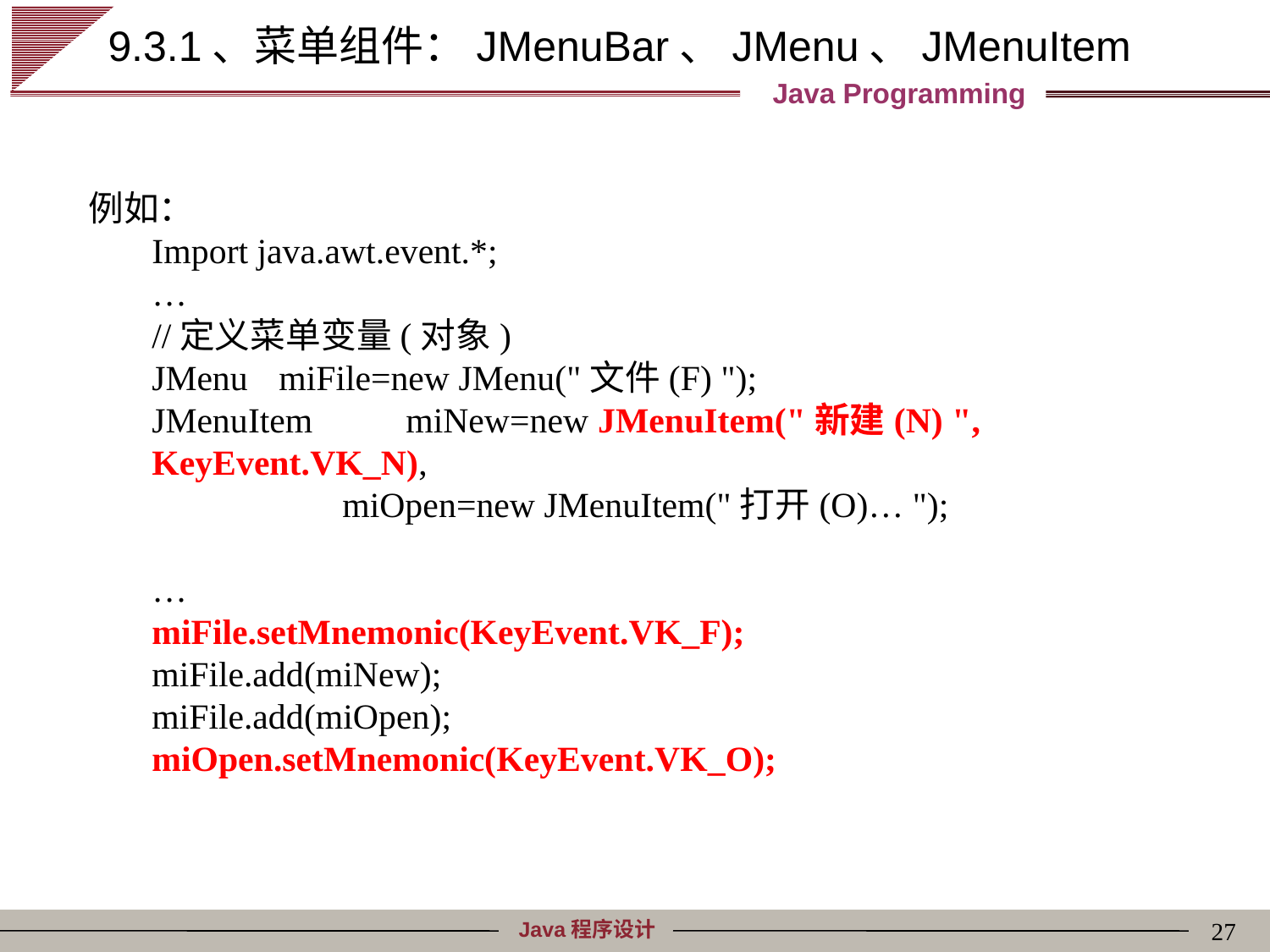

# 9.3.1、菜单组件：JMenuBar、JMenu、JMenuItem
例如：
Import java.awt.event.*;
…
//定义菜单变量(对象)
JMenu 	miFile=new JMenu("文件(F) ");
JMenuItem 	miNew=new JMenuItem("新建(N) ", KeyEvent.VK_N),
	miOpen=new JMenuItem("打开(O)… ");

…
miFile.setMnemonic(KeyEvent.VK_F);
miFile.add(miNew);
miFile.add(miOpen);
miOpen.setMnemonic(KeyEvent.VK_O);